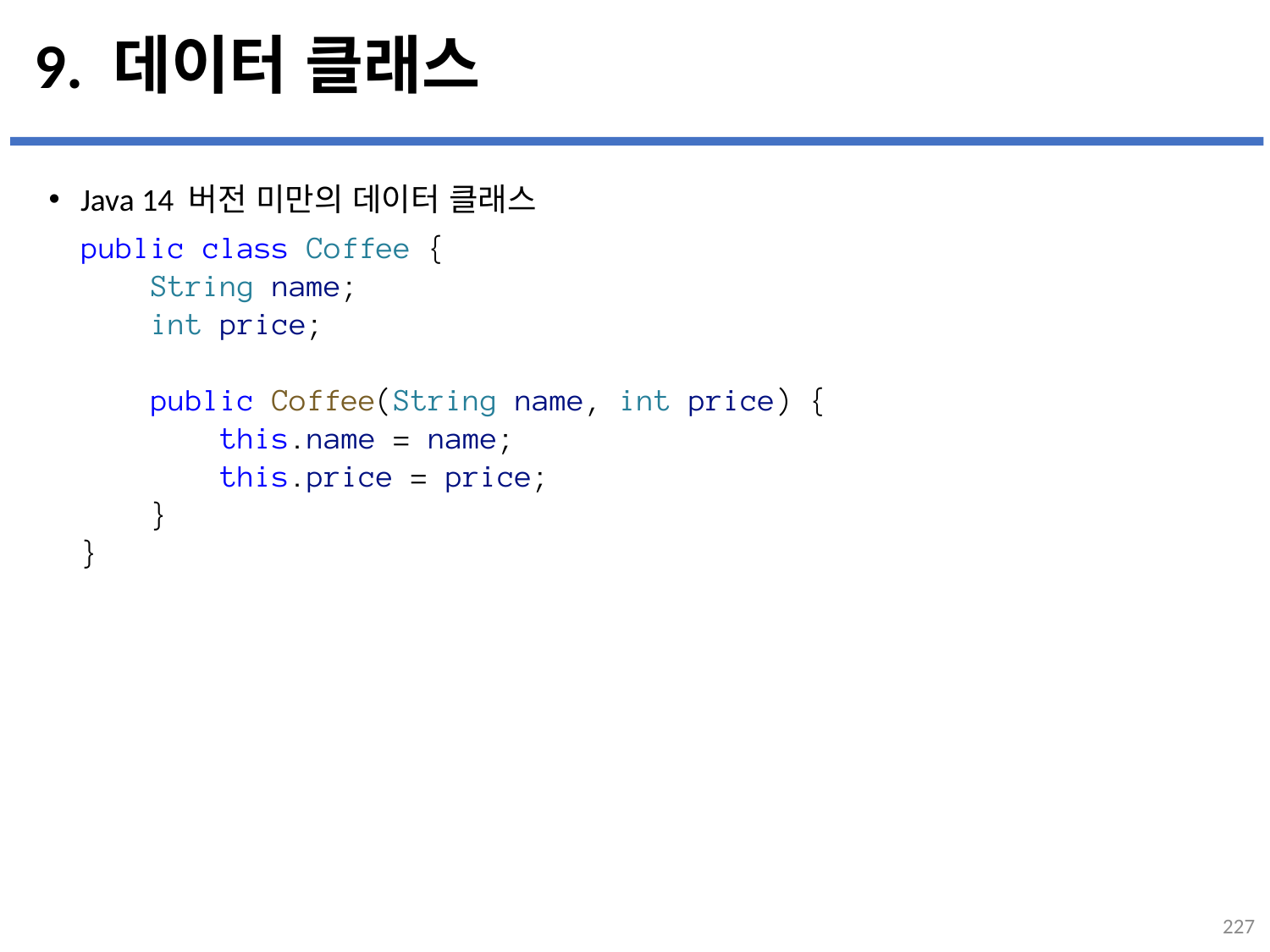

# 9. 데이터 클래스
Java 14 버전 미만의 데이터 클래스
...

설명
public class Coffee {
    String name;
    int price;
    public Coffee(String name, int price) {
        this.name = name;
        this.price = price;
    }
}
227